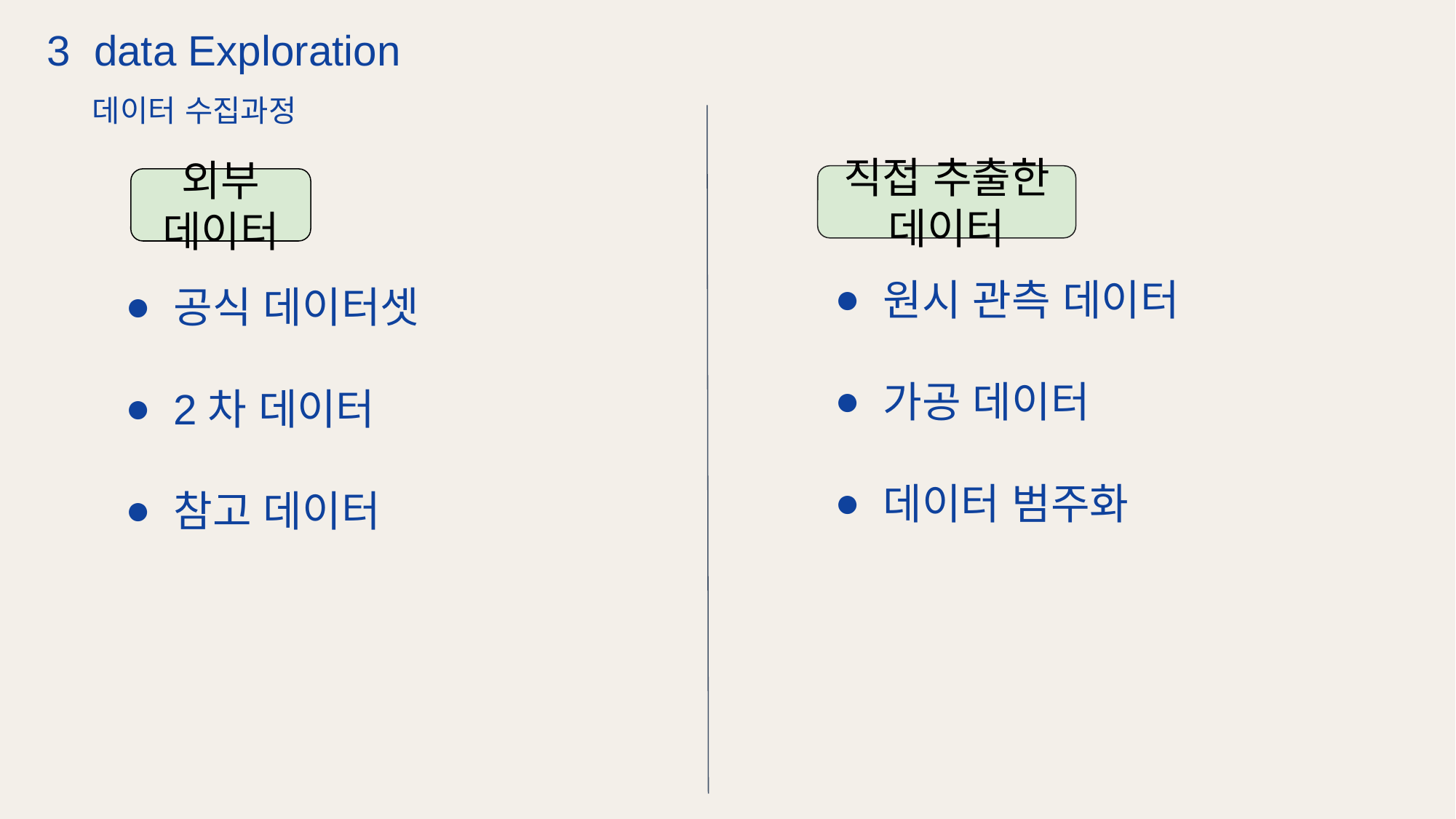

3  data Exploration
데이터 수집과정
직접 추출한 데이터
외부 데이터

원시 관측 데이터

가공 데이터

데이터 범주화
공식 데이터셋

2차 데이터

참고 데이터